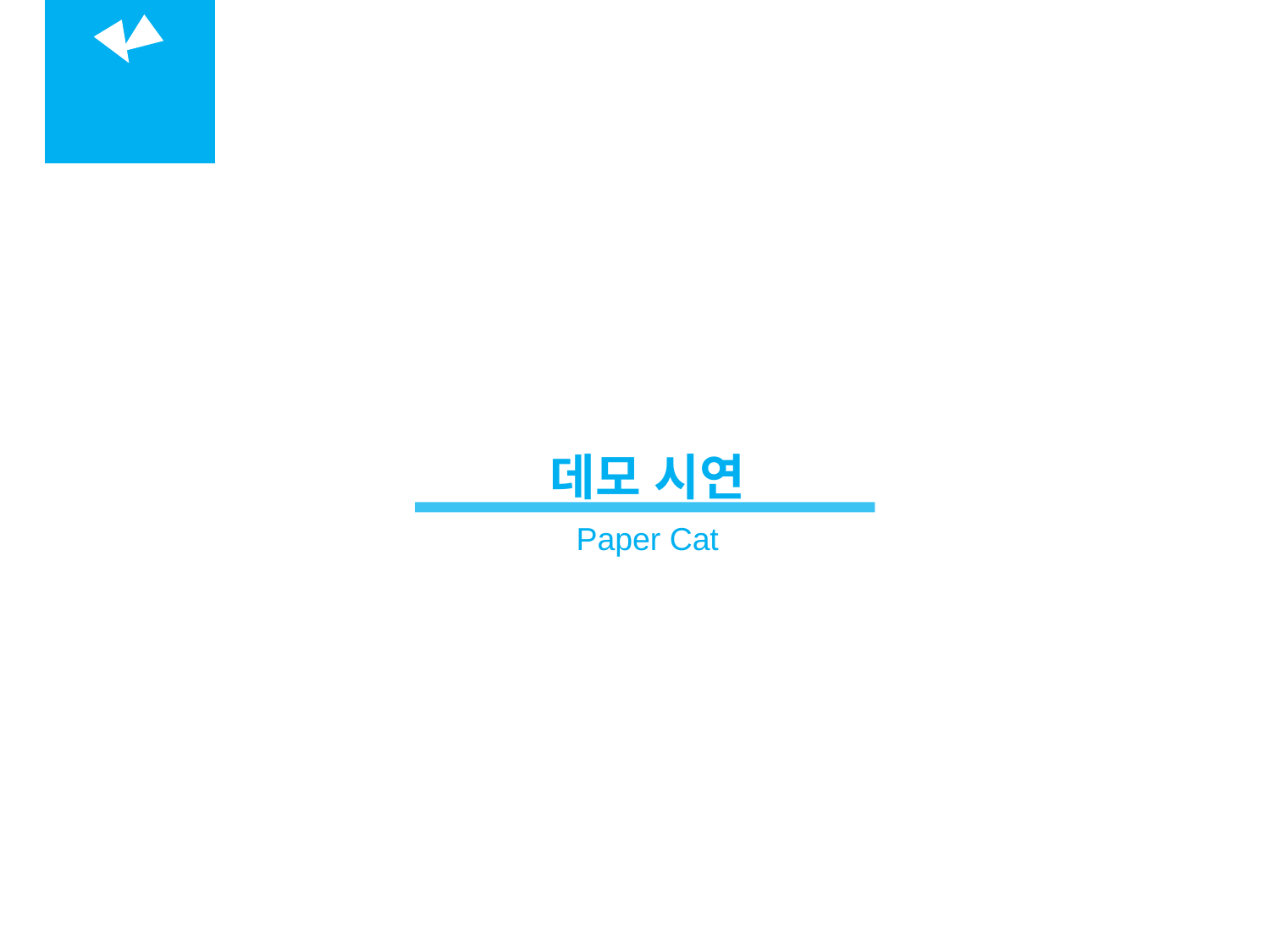

04
데모 시연
데모 시연

Paper Cat